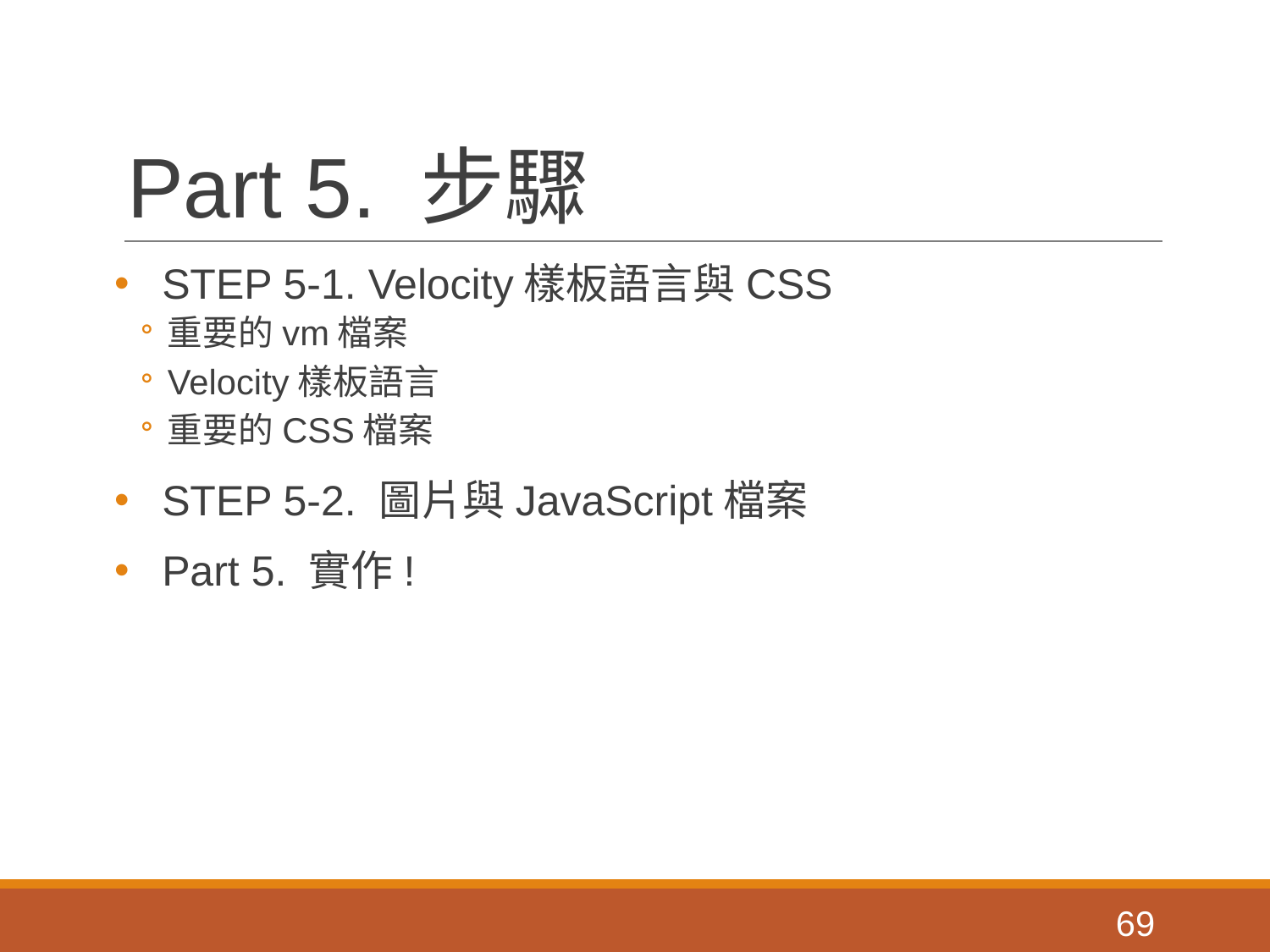

# Part 5. 步驟
STEP 5-1. Velocity樣板語言與CSS
重要的vm檔案
Velocity樣板語言
重要的CSS檔案
STEP 5-2. 圖片與JavaScript檔案
Part 5. 實作!
69